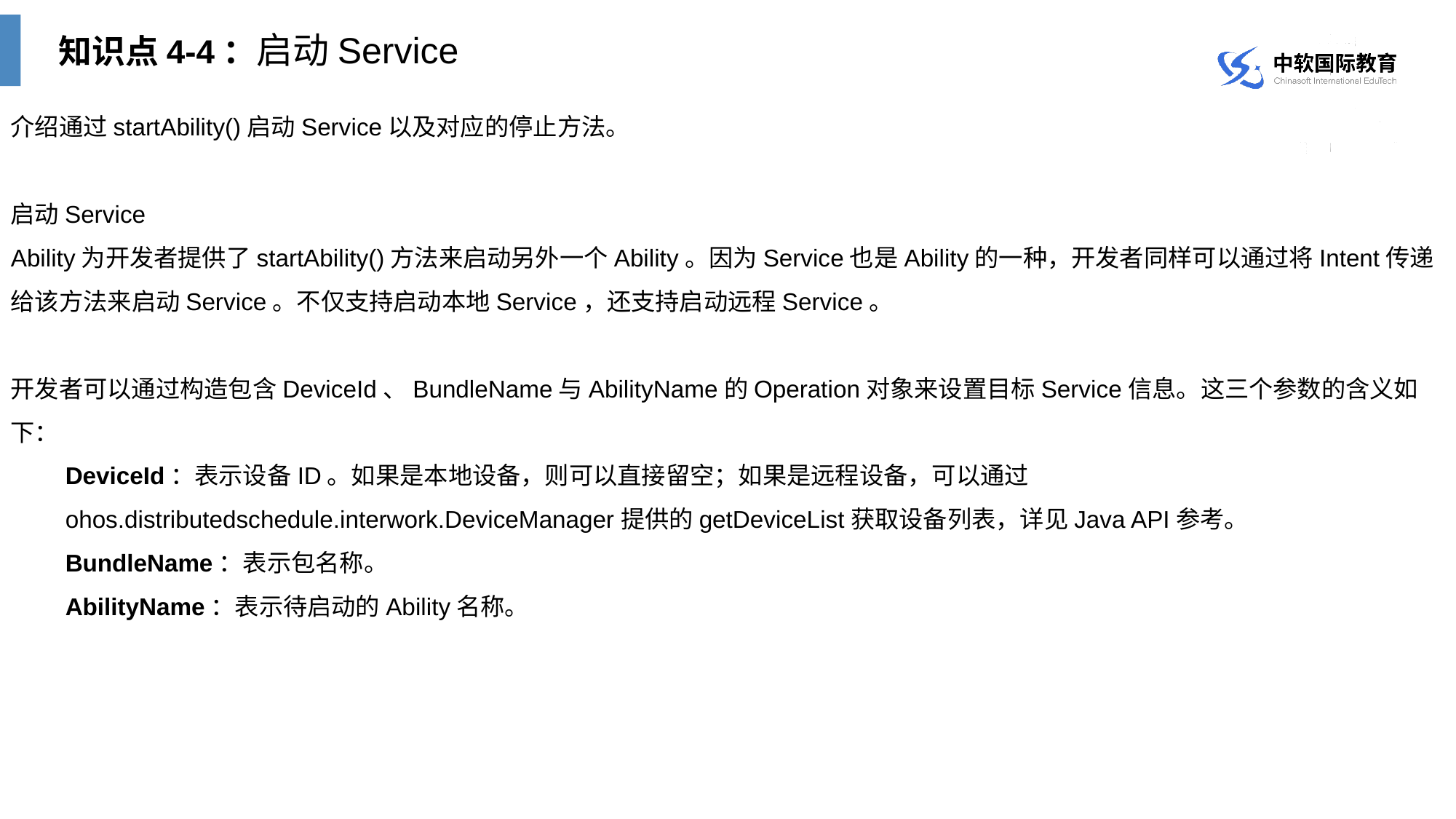

知识点4-4：启动Service
介绍通过startAbility()启动Service以及对应的停止方法。

启动Service
Ability为开发者提供了startAbility()方法来启动另外一个Ability。因为Service也是Ability的一种，开发者同样可以通过将Intent传递给该方法来启动Service。不仅支持启动本地Service，还支持启动远程Service。

开发者可以通过构造包含DeviceId、BundleName与AbilityName的Operation对象来设置目标Service信息。这三个参数的含义如下：
DeviceId：表示设备ID。如果是本地设备，则可以直接留空；如果是远程设备，可以通过       ohos.distributedschedule.interwork.DeviceManager提供的getDeviceList获取设备列表，详见Java API参考。
BundleName：表示包名称。
AbilityName：表示待启动的Ability名称。